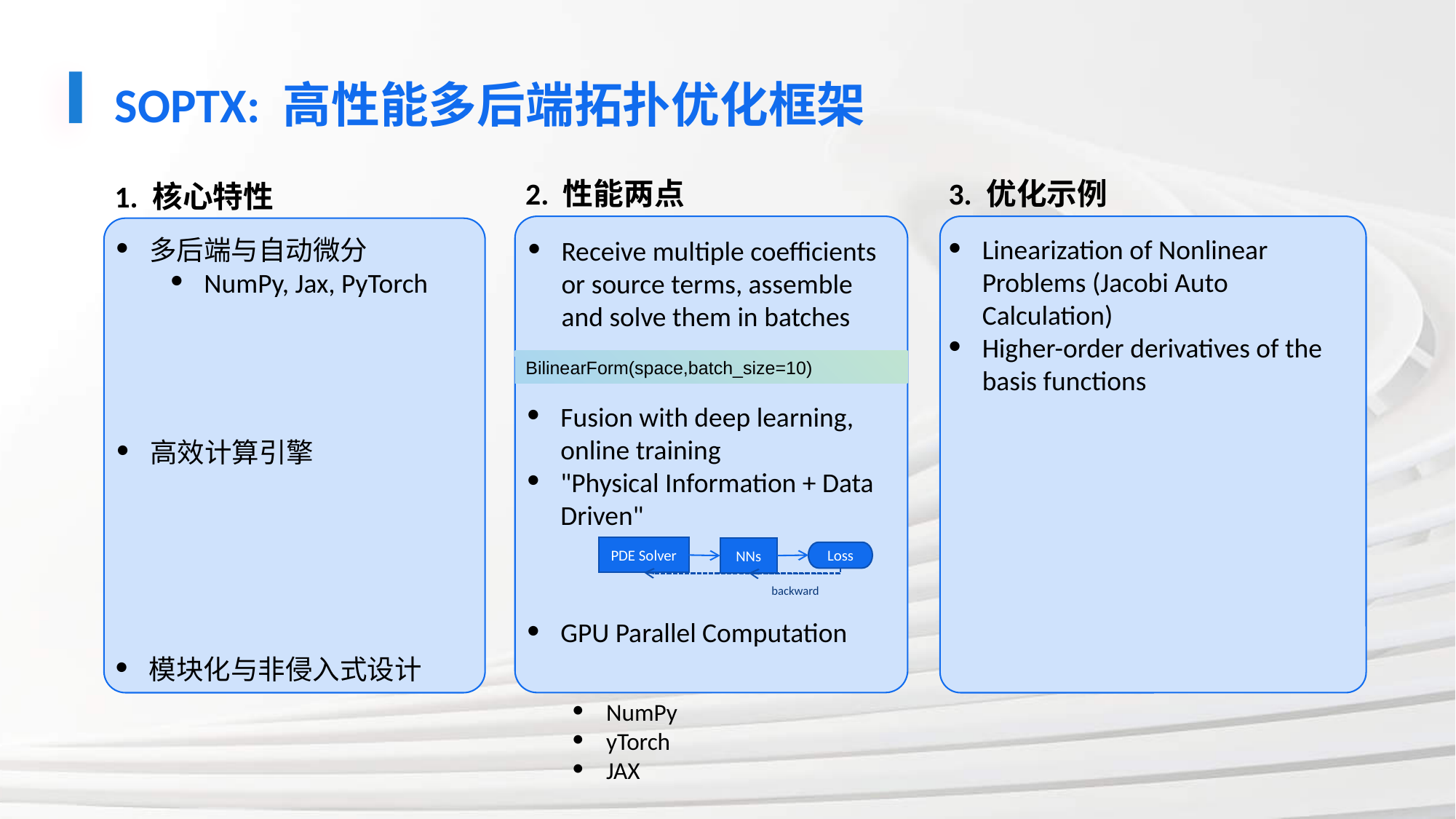

SOPTX: 高性能多后端拓扑优化框架
2. 性能两点

Receive multiple coefficients or source terms, assemble and solve them in batches
BilinearForm(space,batch_size=10)
Fusion with deep learning, online training
"Physical Information + Data Driven"
GPU Parallel Computation
3. 优化示例

Linearization of Nonlinear Problems (Jacobi Auto Calculation)
Higher-order derivatives of the basis functions
1. 核心特性

多后端与自动微分
NumPy, Jax, PyTorch
高效计算引擎
模块化与非侵入式设计
PDE Solver
NNs
Loss
backward
NumPy
yTorch
JAX